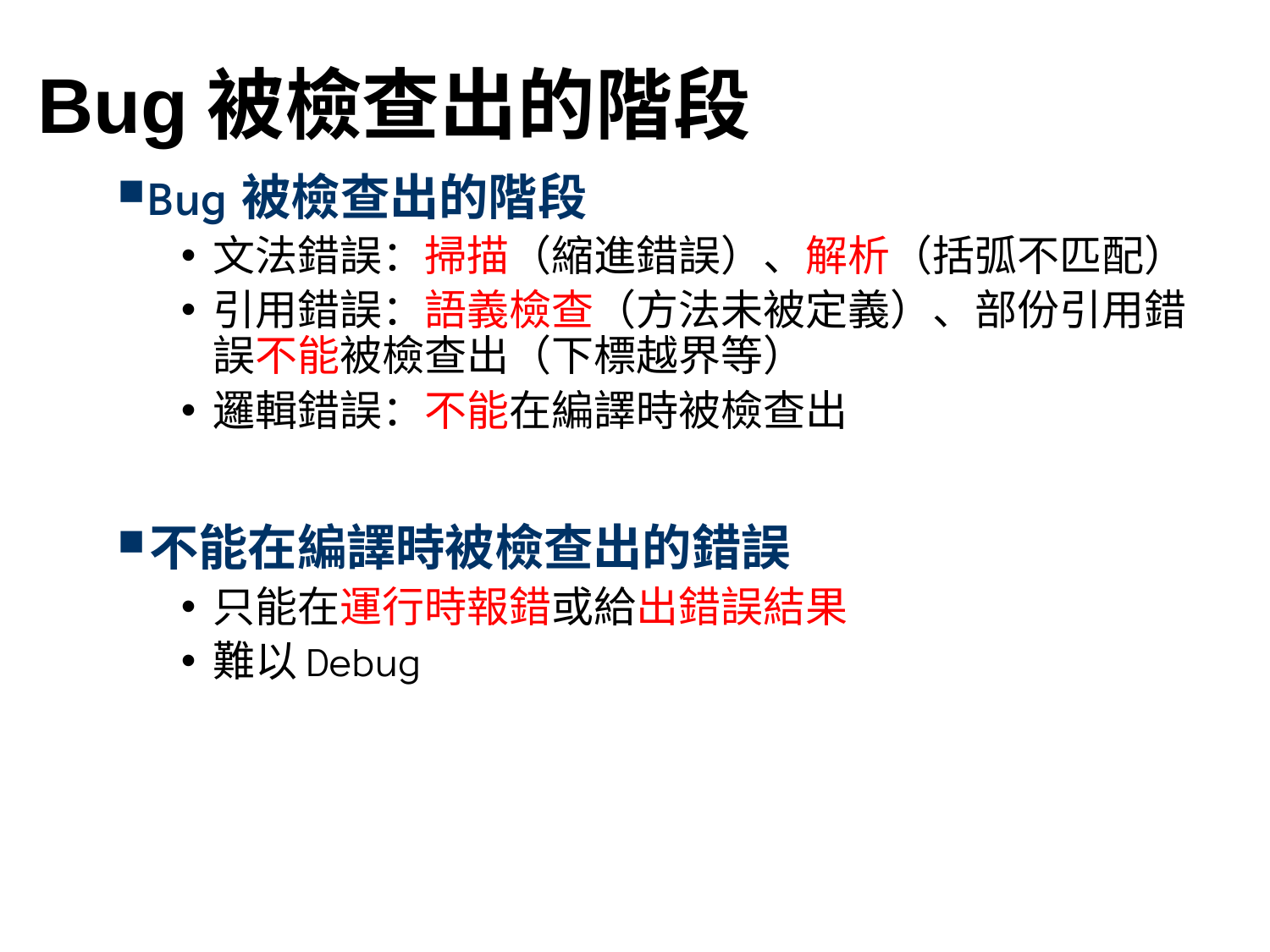

# Bug被檢查出的階段
Bug被檢查出的階段
文法錯誤：掃描（縮進錯誤）、解析（括弧不匹配）
引用錯誤：語義檢查（方法未被定義）、部份引用錯誤不能被檢查出（下標越界等）
邏輯錯誤：不能在編譯時被檢查出

不能在編譯時被檢查出的錯誤
只能在運行時報錯或給出錯誤結果
難以Debug